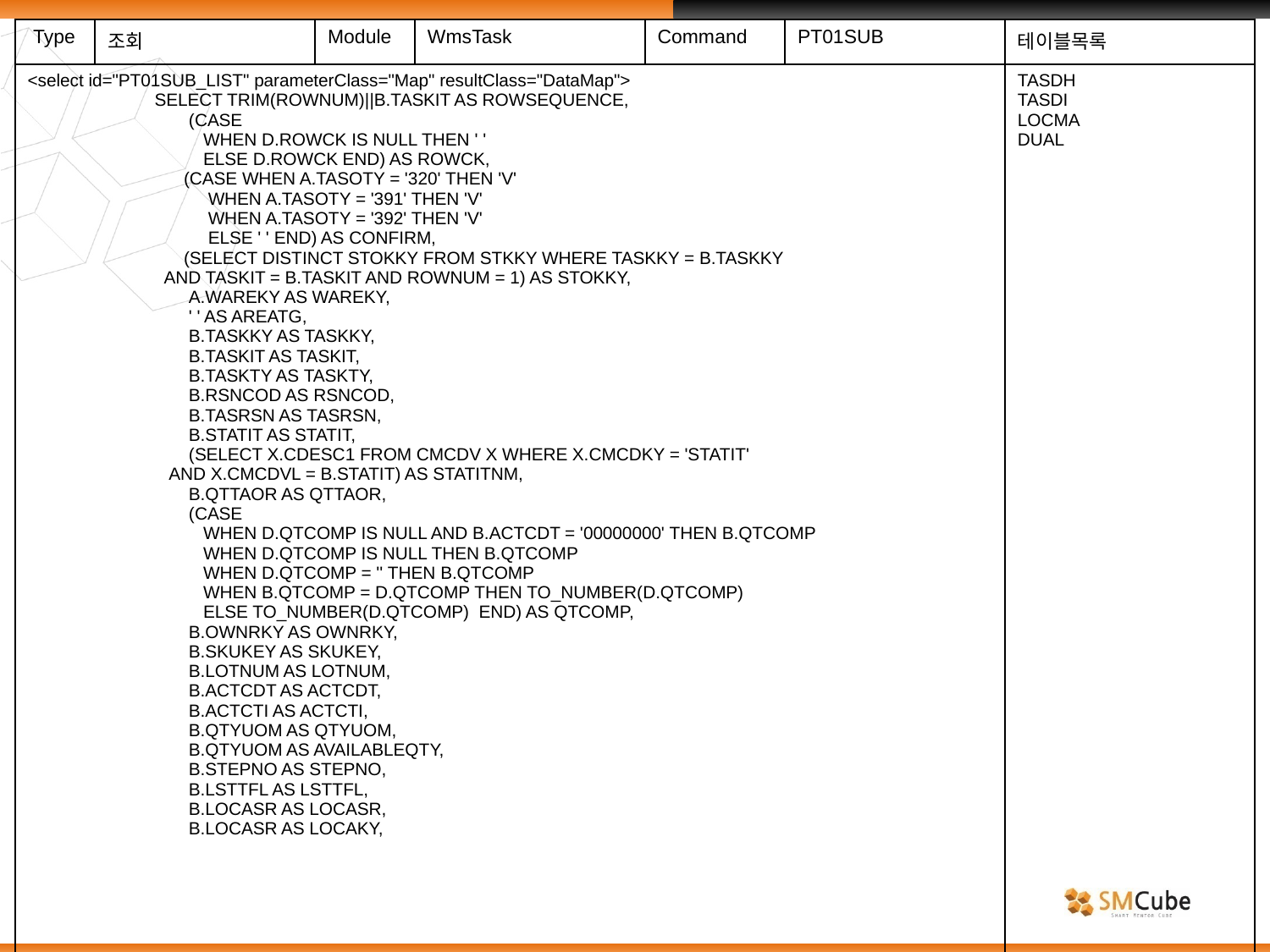

| Type | 조회 | Module | WmsTask | Command | PT01SUB | 테이블목록 |
| --- | --- | --- | --- | --- | --- | --- |
| <select id="PT01SUB\_LIST" parameterClass="Map" resultClass="DataMap"> SELECT TRIM(ROWNUM)||B.TASKIT AS ROWSEQUENCE, (CASE WHEN D.ROWCK IS NULL THEN ' ' ELSE D.ROWCK END) AS ROWCK, (CASE WHEN A.TASOTY = '320' THEN 'V' WHEN A.TASOTY = '391' THEN 'V' WHEN A.TASOTY = '392' THEN 'V' ELSE ' ' END) AS CONFIRM, (SELECT DISTINCT STOKKY FROM STKKY WHERE TASKKY = B.TASKKY AND TASKIT = B.TASKIT AND ROWNUM = 1) AS STOKKY, A.WAREKY AS WAREKY, ' ' AS AREATG, B.TASKKY AS TASKKY, B.TASKIT AS TASKIT, B.TASKTY AS TASKTY, B.RSNCOD AS RSNCOD, B.TASRSN AS TASRSN, B.STATIT AS STATIT, (SELECT X.CDESC1 FROM CMCDV X WHERE X.CMCDKY = 'STATIT' AND X.CMCDVL = B.STATIT) AS STATITNM, B.QTTAOR AS QTTAOR, (CASE WHEN D.QTCOMP IS NULL AND B.ACTCDT = '00000000' THEN B.QTCOMP WHEN D.QTCOMP IS NULL THEN B.QTCOMP WHEN D.QTCOMP = '' THEN B.QTCOMP WHEN B.QTCOMP = D.QTCOMP THEN TO\_NUMBER(D.QTCOMP) ELSE TO\_NUMBER(D.QTCOMP) END) AS QTCOMP, B.OWNRKY AS OWNRKY, B.SKUKEY AS SKUKEY, B.LOTNUM AS LOTNUM, B.ACTCDT AS ACTCDT, B.ACTCTI AS ACTCTI, B.QTYUOM AS QTYUOM, B.QTYUOM AS AVAILABLEQTY, B.STEPNO AS STEPNO, B.LSTTFL AS LSTTFL, B.LOCASR AS LOCASR, B.LOCASR AS LOCAKY, |  |  |  |  |  | TASDH TASDI LOCMA DUAL |